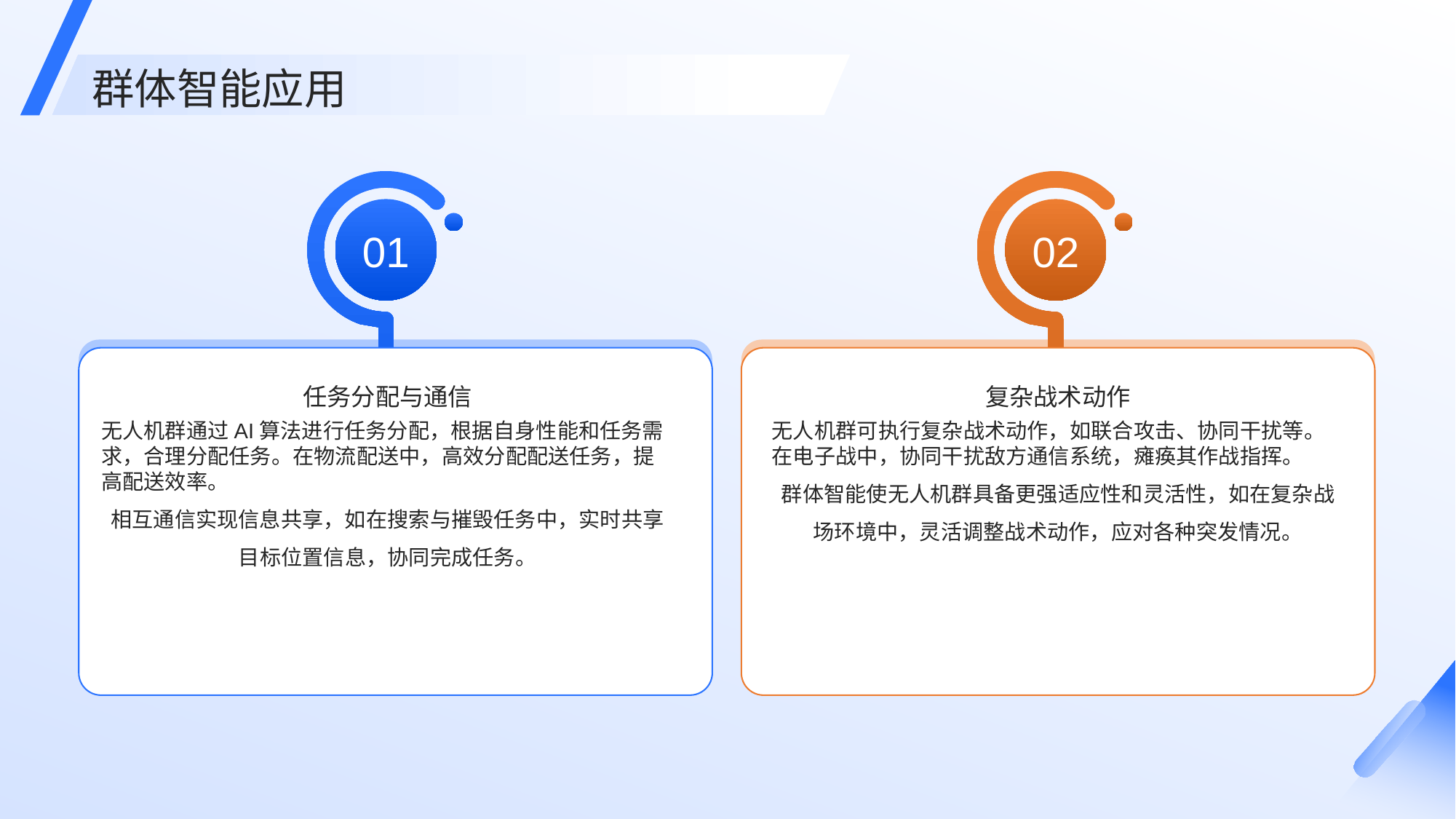

群体智能应用

01
02

任务分配与通信
复杂战术动作
无人机群通过AI算法进行任务分配，根据自身性能和任务需求，合理分配任务。在物流配送中，高效分配配送任务，提高配送效率。
相互通信实现信息共享，如在搜索与摧毁任务中，实时共享目标位置信息，协同完成任务。
无人机群可执行复杂战术动作，如联合攻击、协同干扰等。在电子战中，协同干扰敌方通信系统，瘫痪其作战指挥。
群体智能使无人机群具备更强适应性和灵活性，如在复杂战场环境中，灵活调整战术动作，应对各种突发情况。